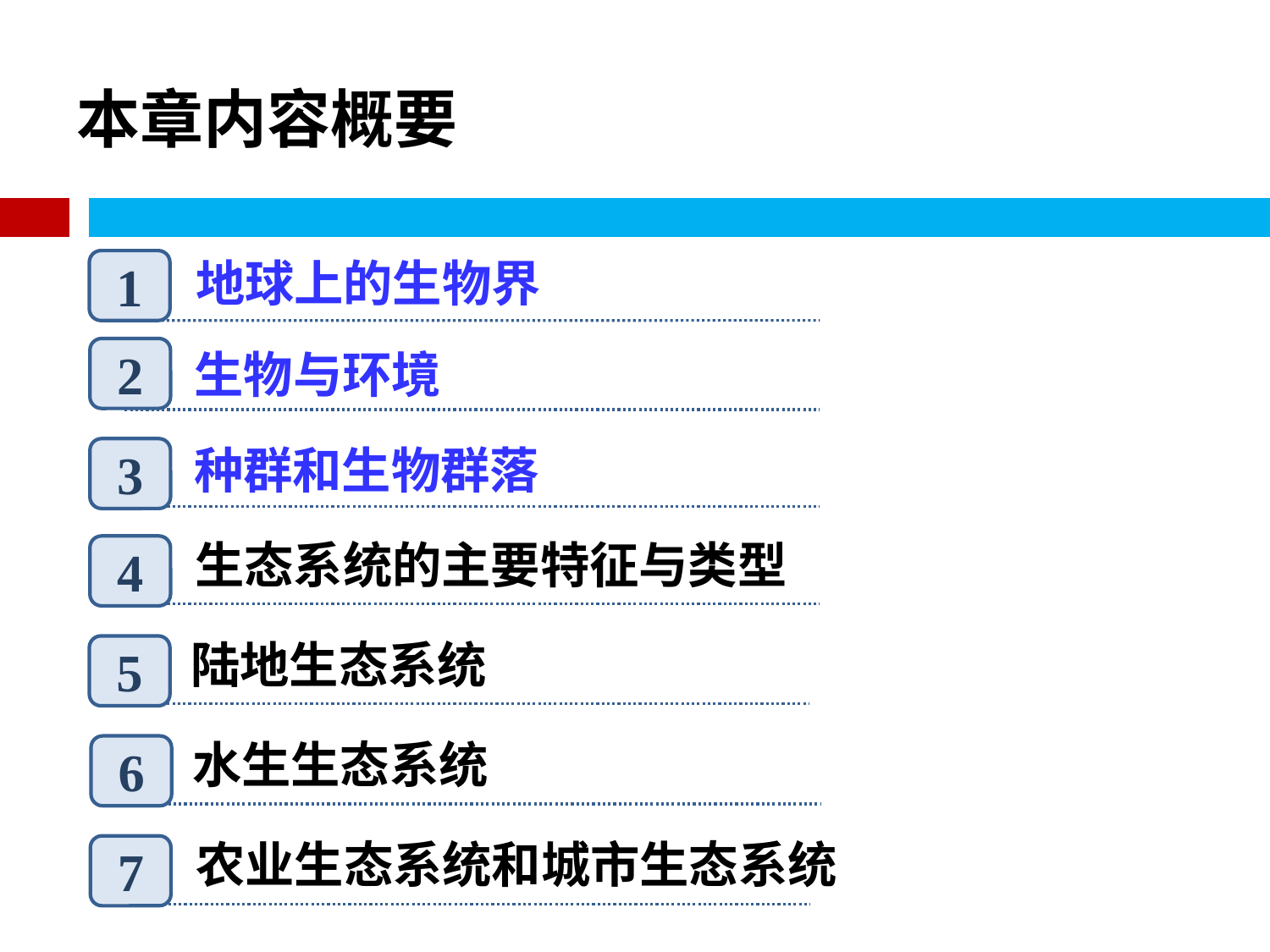

# 本章内容概要
地球上的生物界
1
生物与环境
2
种群和生物群落
3
生态系统的主要特征与类型
4
陆地生态系统
5
水生生态系统
6
农业生态系统和城市生态系统
7